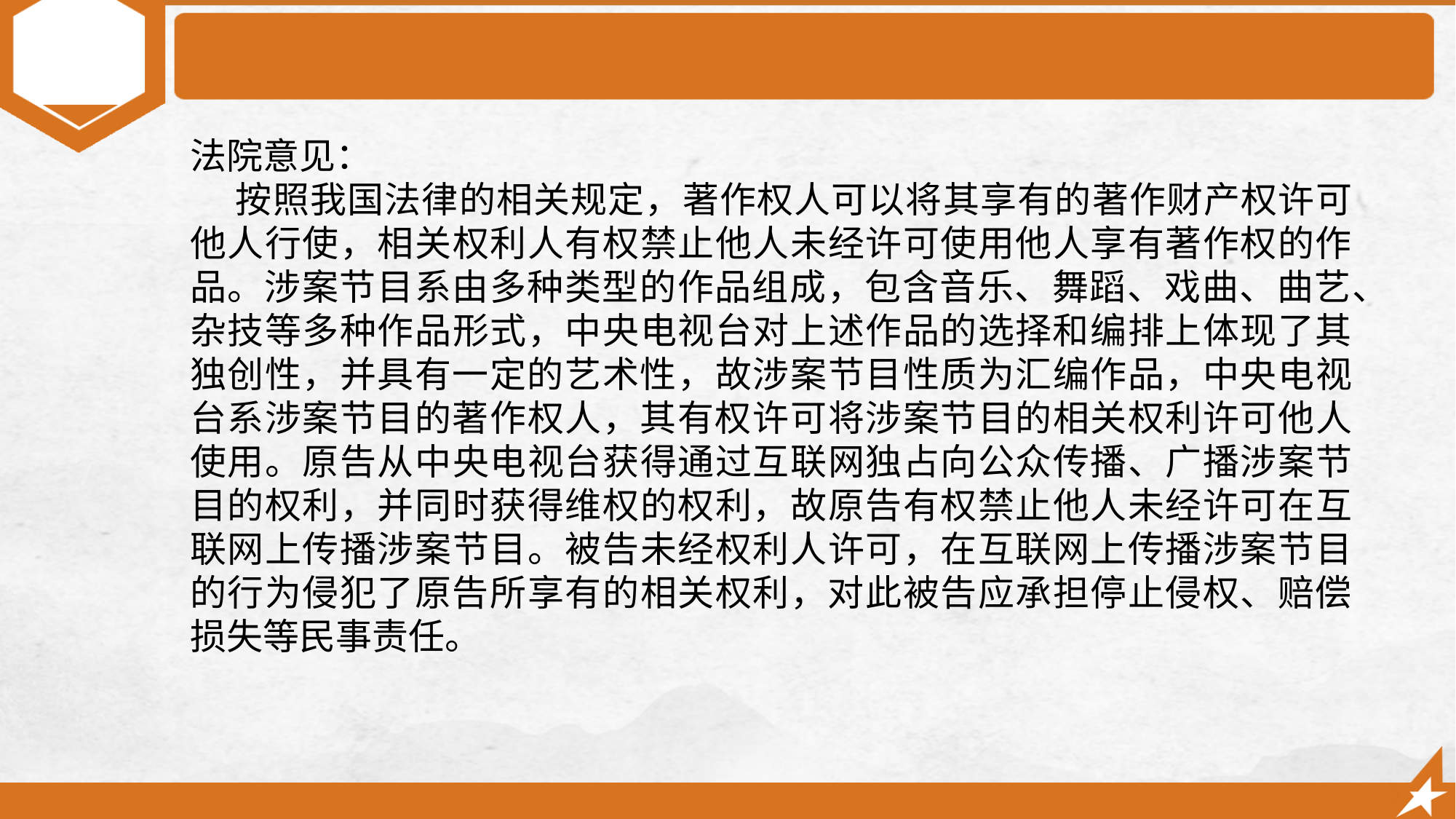

法院意见：
    按照我国法律的相关规定，著作权人可以将其享有的著作财产权许可他人行使，相关权利人有权禁止他人未经许可使用他人享有著作权的作品。涉案节目系由多种类型的作品组成，包含音乐、舞蹈、戏曲、曲艺、杂技等多种作品形式，中央电视台对上述作品的选择和编排上体现了其独创性，并具有一定的艺术性，故涉案节目性质为汇编作品，中央电视台系涉案节目的著作权人，其有权许可将涉案节目的相关权利许可他人使用。原告从中央电视台获得通过互联网独占向公众传播、广播涉案节目的权利，并同时获得维权的权利，故原告有权禁止他人未经许可在互联网上传播涉案节目。被告未经权利人许可，在互联网上传播涉案节目的行为侵犯了原告所享有的相关权利，对此被告应承担停止侵权、赔偿损失等民事责任。